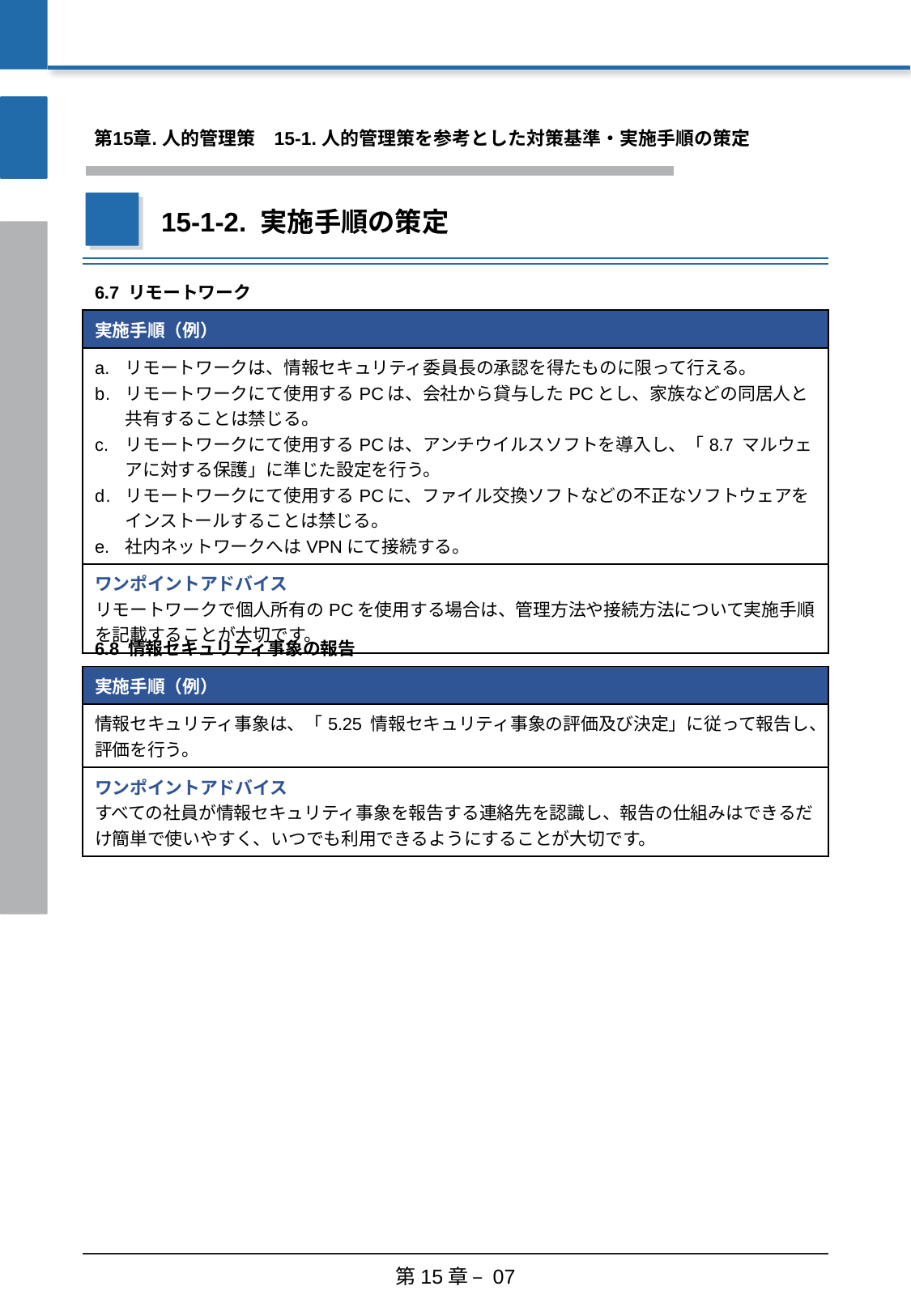

第15章. 人的管理策
　15-1. 人的管理策を参考とした対策基準・実施手順の策定
15-1-2. 実施手順の策定
| 6.7 リモートワーク |
| --- |
| 実施手順（例） |
| リモートワークは、情報セキュリティ委員長の承認を得たものに限って行える。 リモートワークにて使用するPCは、会社から貸与したPCとし、家族などの同居人と共有することは禁じる。 リモートワークにて使用するPCは、アンチウイルスソフトを導入し、「8.7 マルウェアに対する保護」に準じた設定を行う。 リモートワークにて使用するPCに、ファイル交換ソフトなどの不正なソフトウェアをインストールすることは禁じる。 社内ネットワークへはVPNにて接続する。 |
| ワンポイントアドバイス リモートワークで個人所有のPCを使用する場合は、管理方法や接続方法について実施手順を記載することが大切です。 |
| 6.8 情報セキュリティ事象の報告 |
| --- |
| 実施手順（例） |
| 情報セキュリティ事象は、「5.25 情報セキュリティ事象の評価及び決定」に従って報告し、評価を行う。 |
| ワンポイントアドバイス すべての社員が情報セキュリティ事象を報告する連絡先を認識し、報告の仕組みはできるだけ簡単で使いやすく、いつでも利用できるようにすることが大切です。 |
第15章 – 07